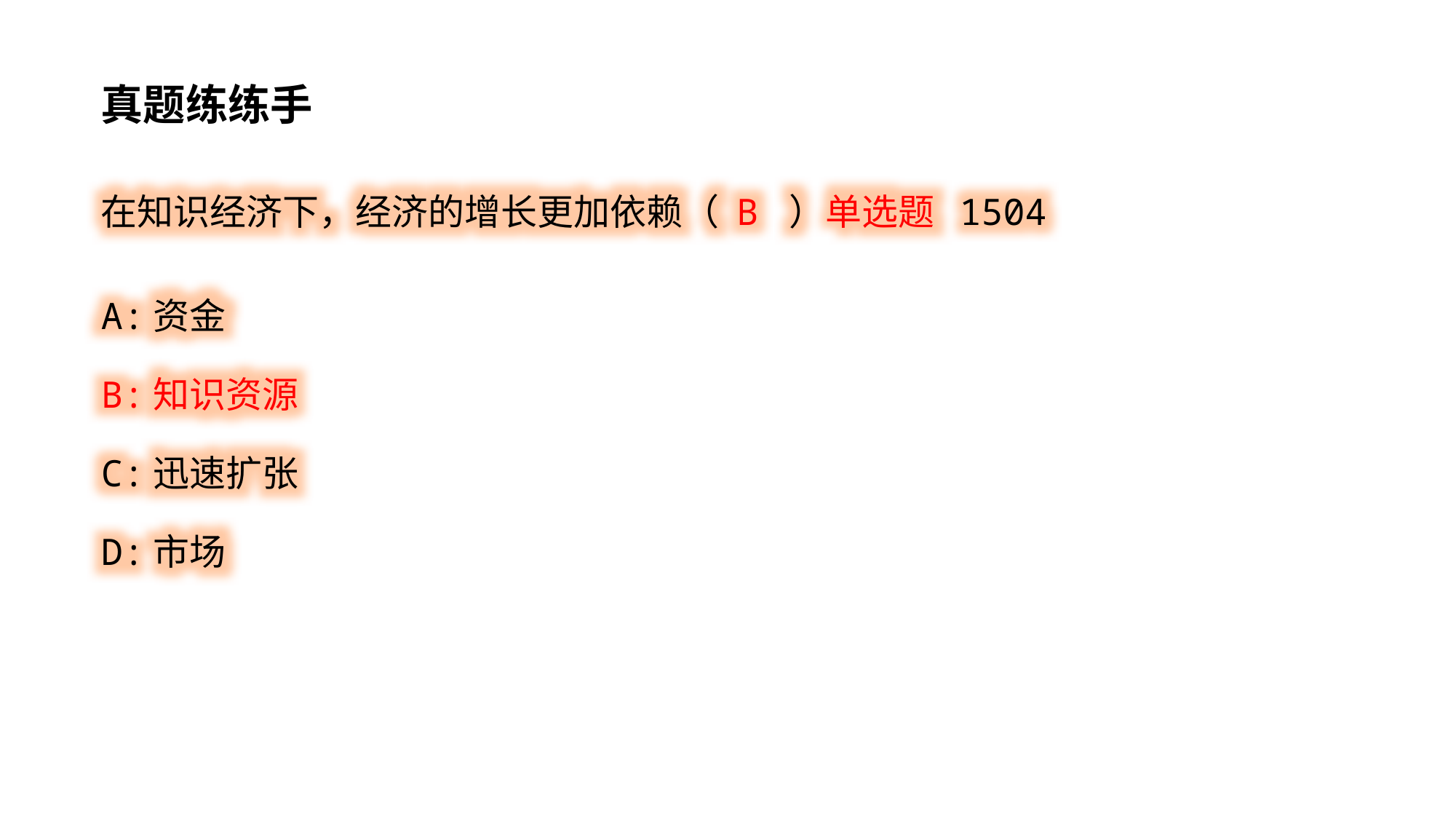

真题练练手
在知识经济下，经济的增长更加依赖（ B ）单选题  1504

A:资金

B:知识资源

C:迅速扩张

D:市场